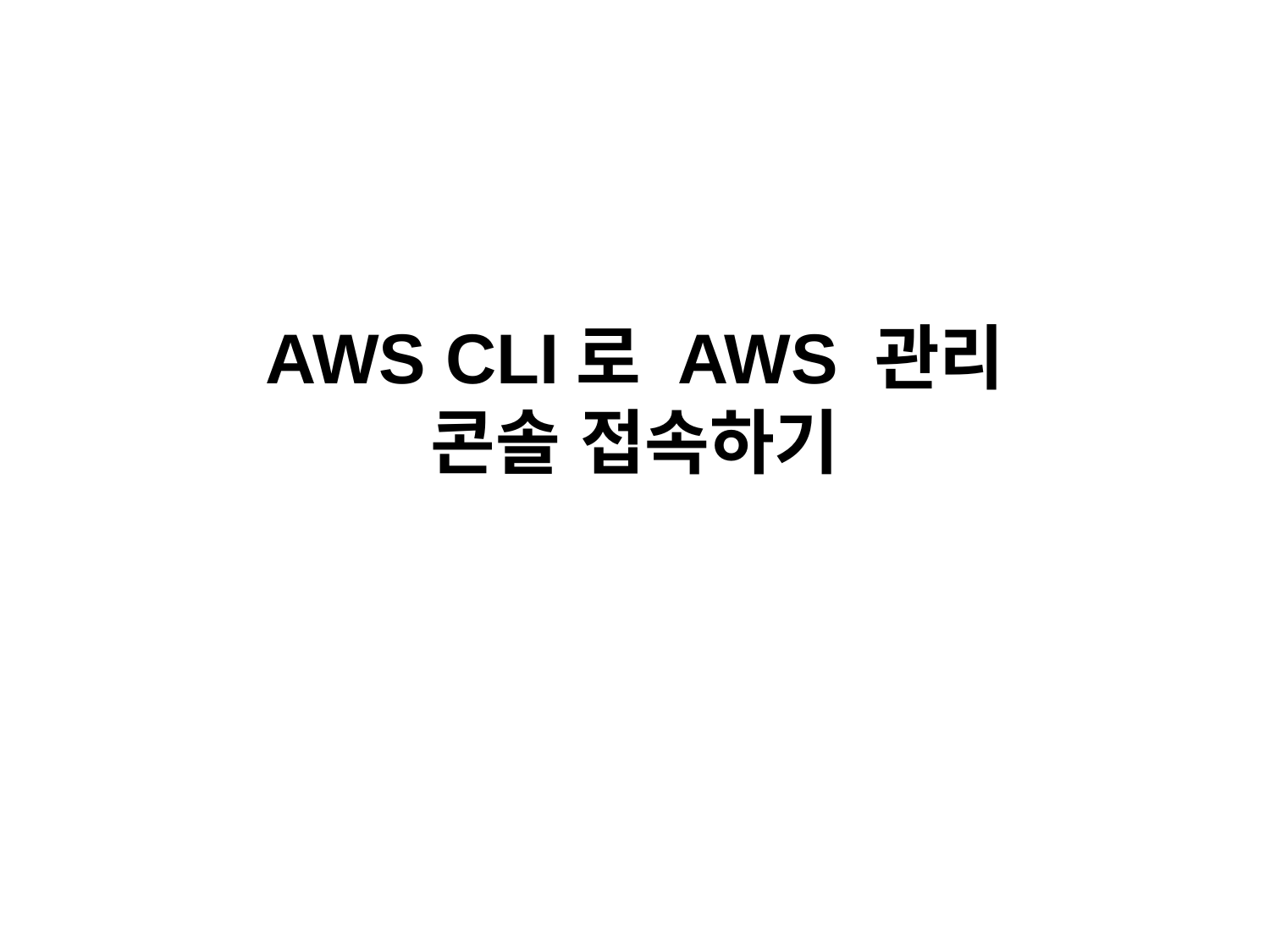

# AWS CLI로 AWS 관리 콘솔 접속하기